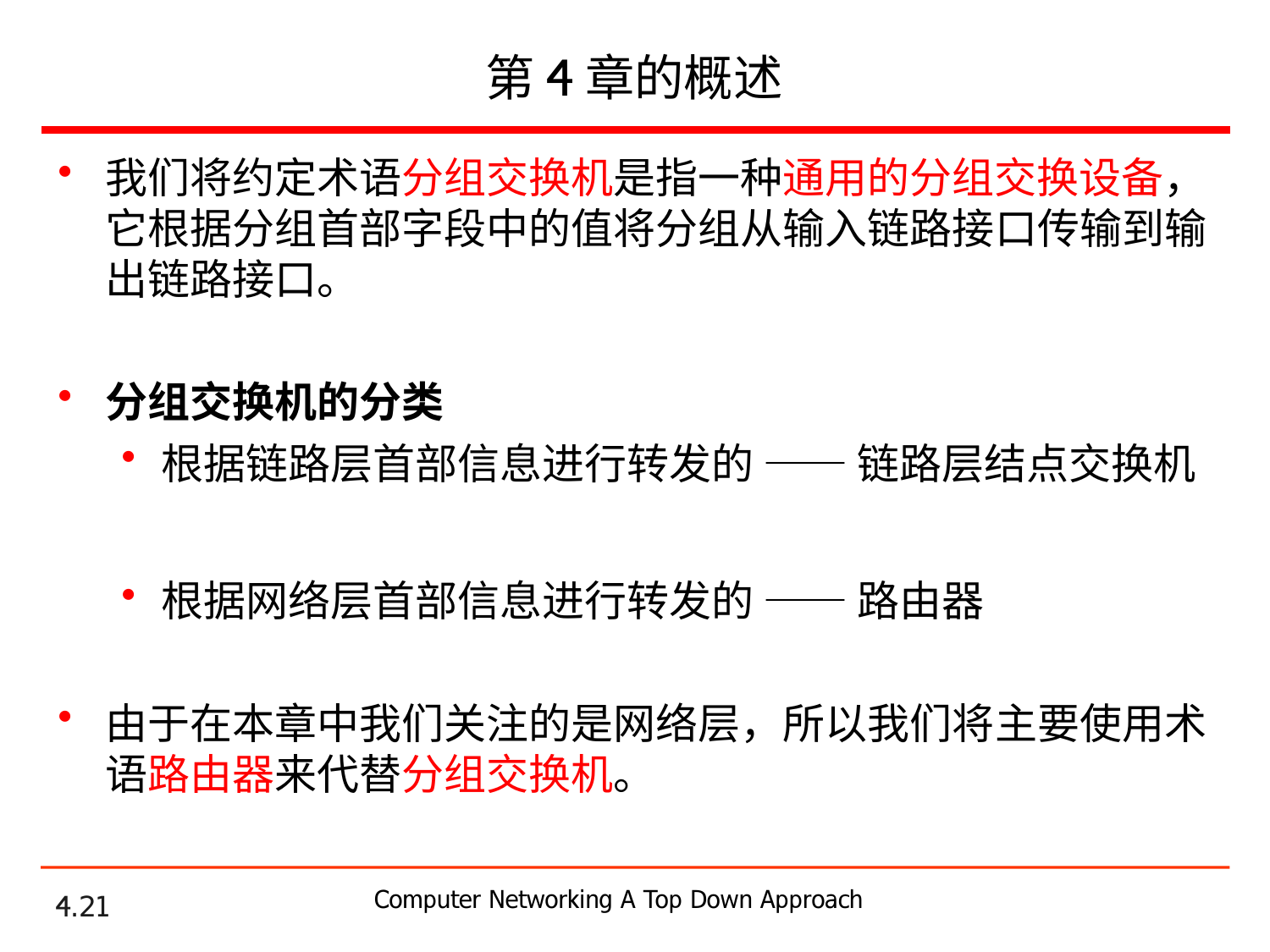

# 第4章的概述
我们将约定术语分组交换机是指一种通用的分组交换设备，它根据分组首部字段中的值将分组从输入链路接口传输到输出链路接口。

分组交换机的分类
根据链路层首部信息进行转发的 —— 链路层结点交换机

根据网络层首部信息进行转发的 —— 路由器

由于在本章中我们关注的是网络层，所以我们将主要使用术语路由器来代替分组交换机。